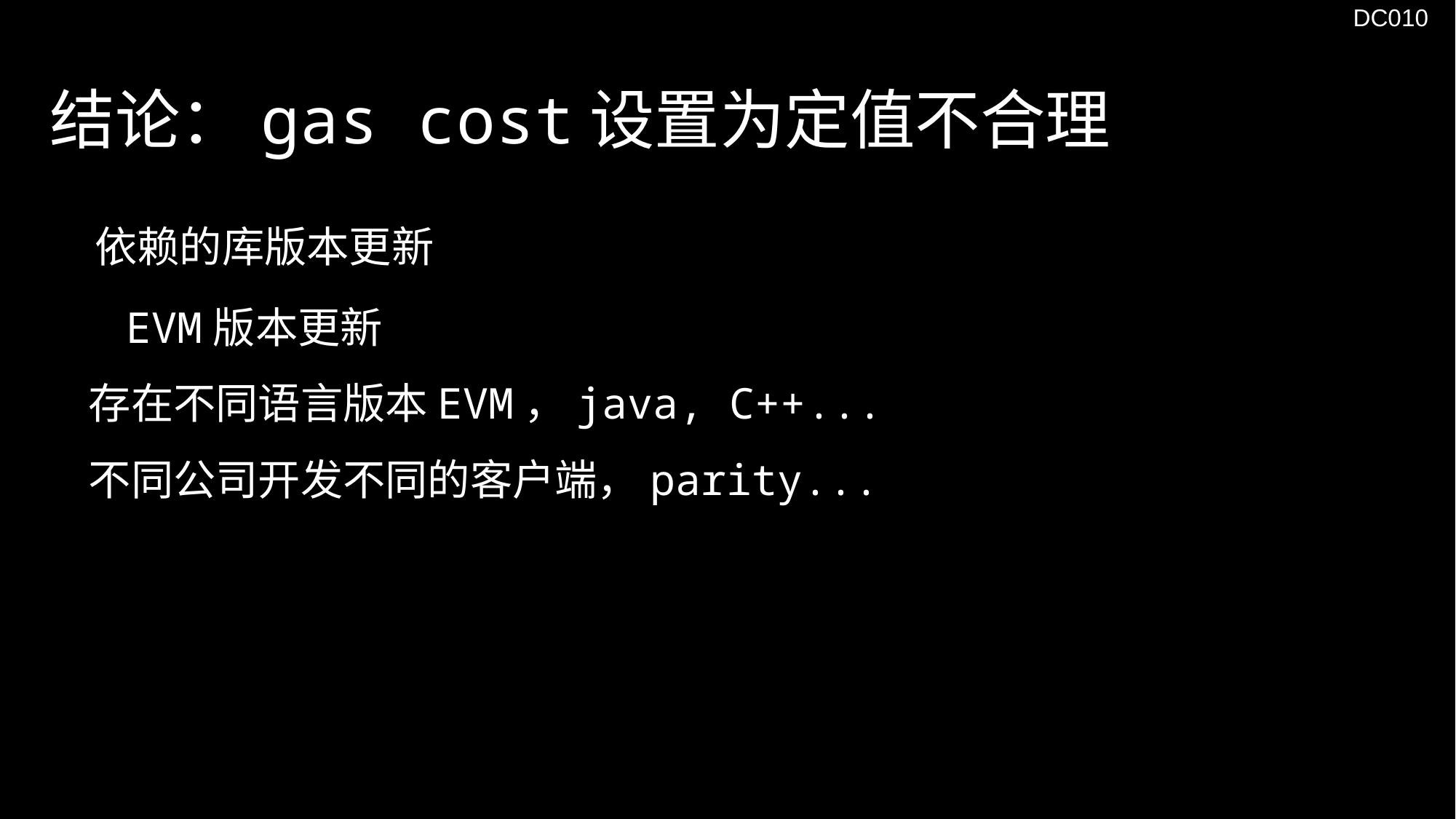

DC010
结论：gas cost设置为定值不合理
  依赖的库版本更新
   EVM版本更新
   存在不同语言版本EVM，java, C++...
   不同公司开发不同的客户端，parity...